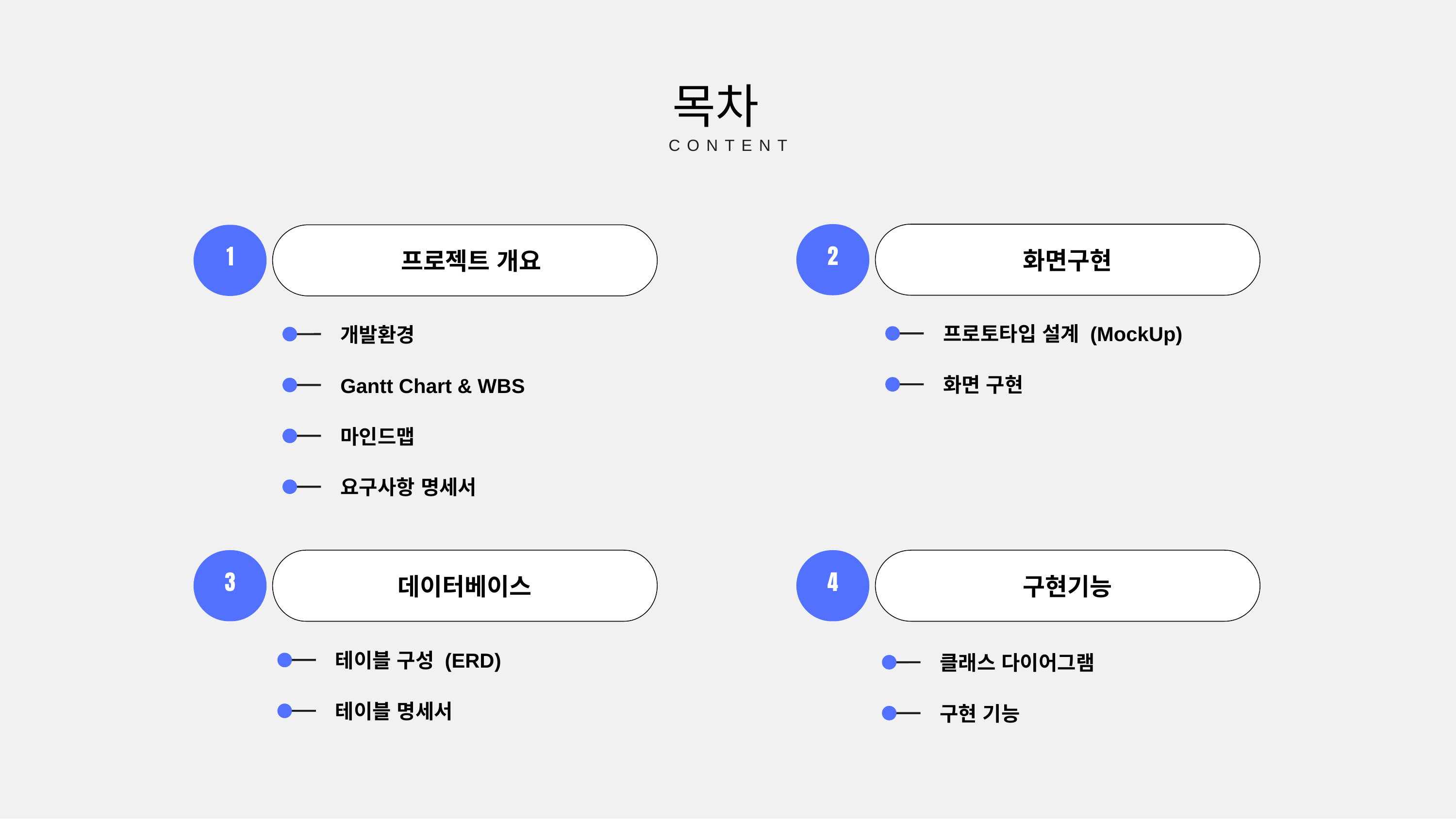

목차
CONTENT
1

2
화면구현

 프로젝트 개요
프로토타입 설계 (MockUp)

개발환경

화면 구현

Gantt Chart & WBS

마인드맵

요구사항 명세서

3

데이터베이스

4
구현기능
테이블 구성 (ERD)
클래스 다이어그램

테이블 명세서
구현 기능